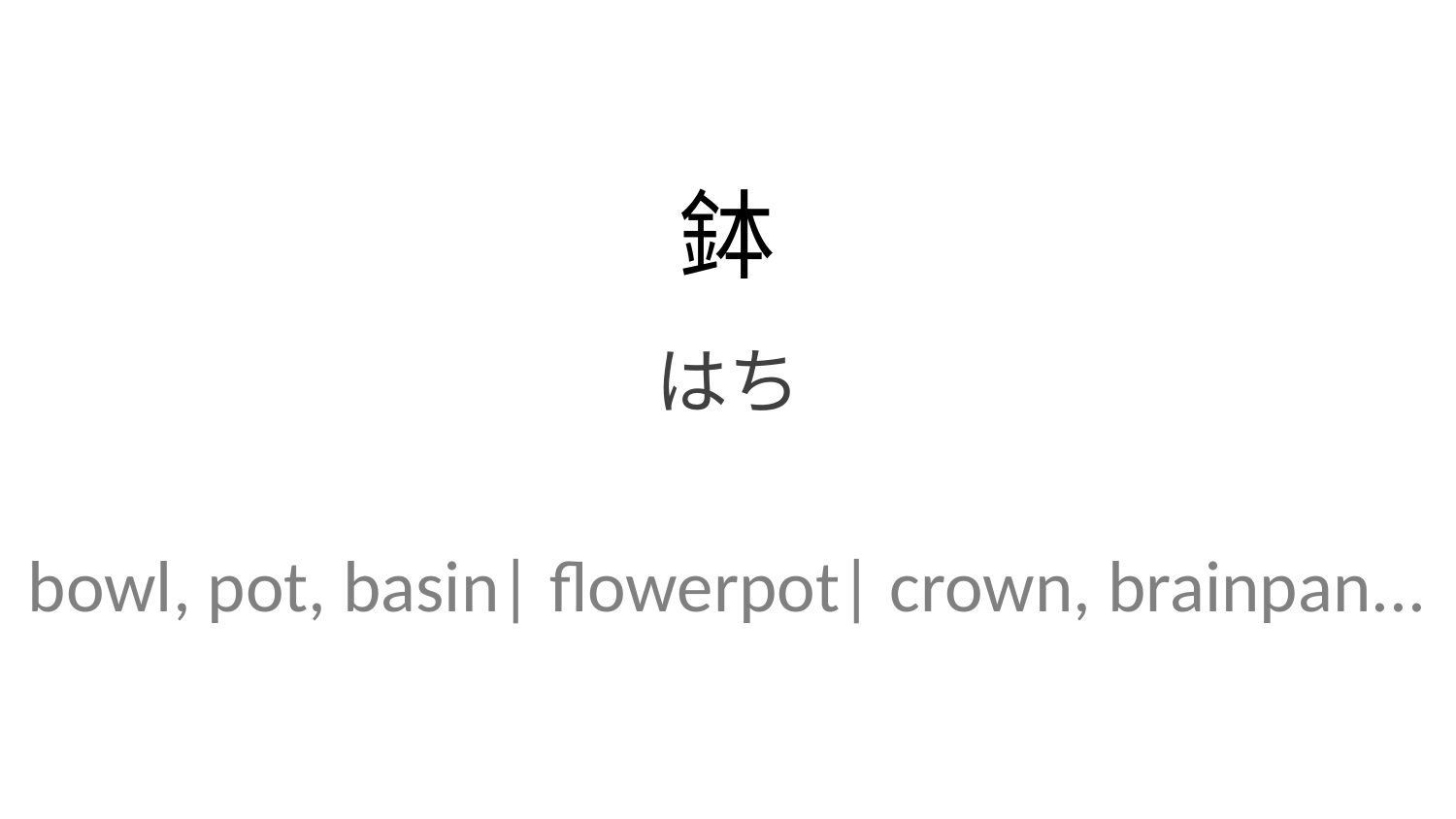

鉢

はち
bowl, pot, basin| flowerpot| crown, brainpan...